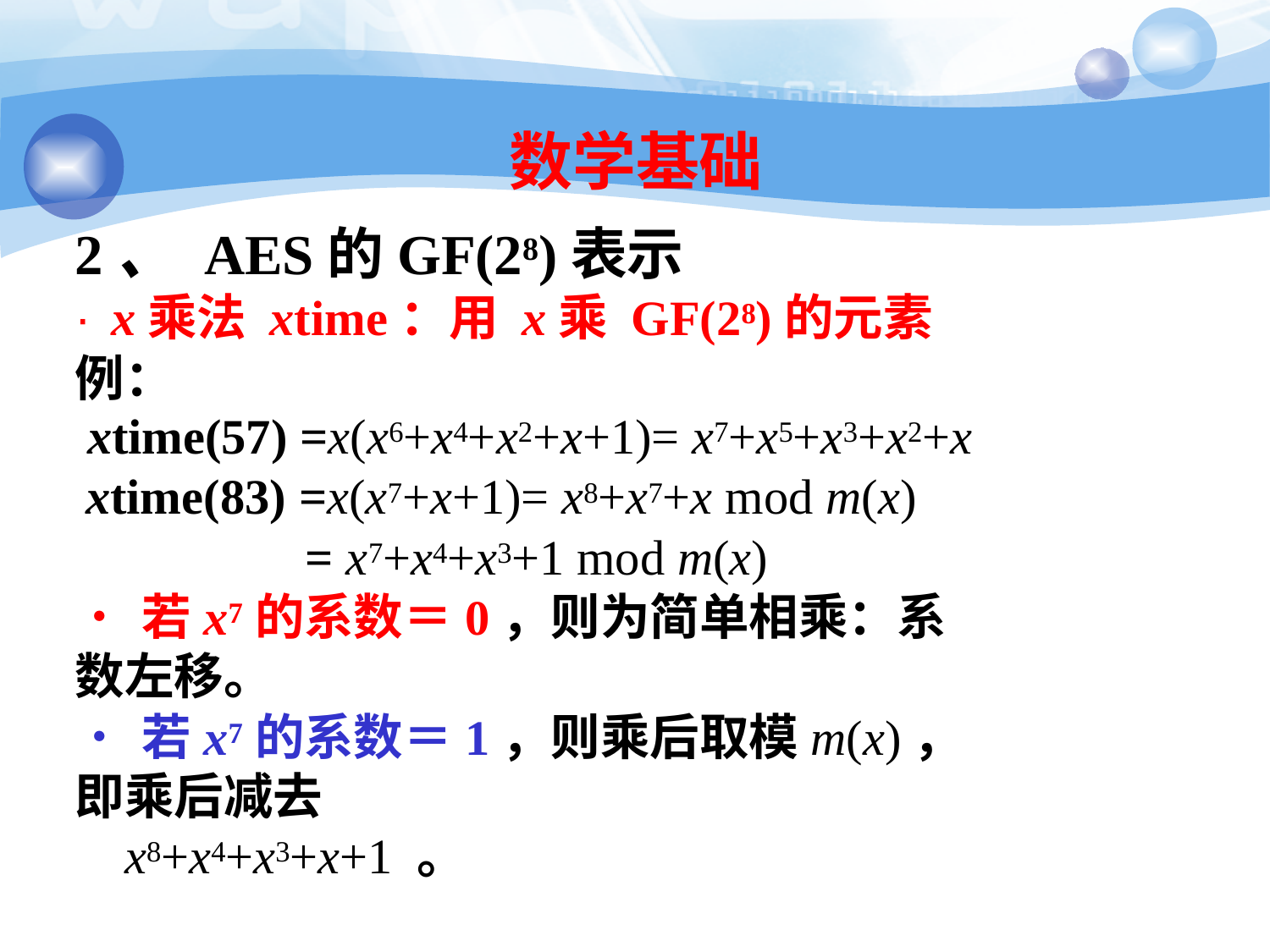

127
# 数学基础
2、 AES的GF(28)表示
· x乘法 xtime：用 x乘 GF(28)的元素
例：
xtime(57) =x(x6+x4+x2+x+1)= x7+x5+x3+x2+x
xtime(83) =x(x7+x+1)= x8+x7+x mod m(x)
= x7+x4+x3+1 mod m(x)
•若x7的系数＝0，则为简单相乘：系数左移。
•若x7的系数＝1，则乘后取模m(x)，即乘后减去
x8+x4+x3+x+1 。